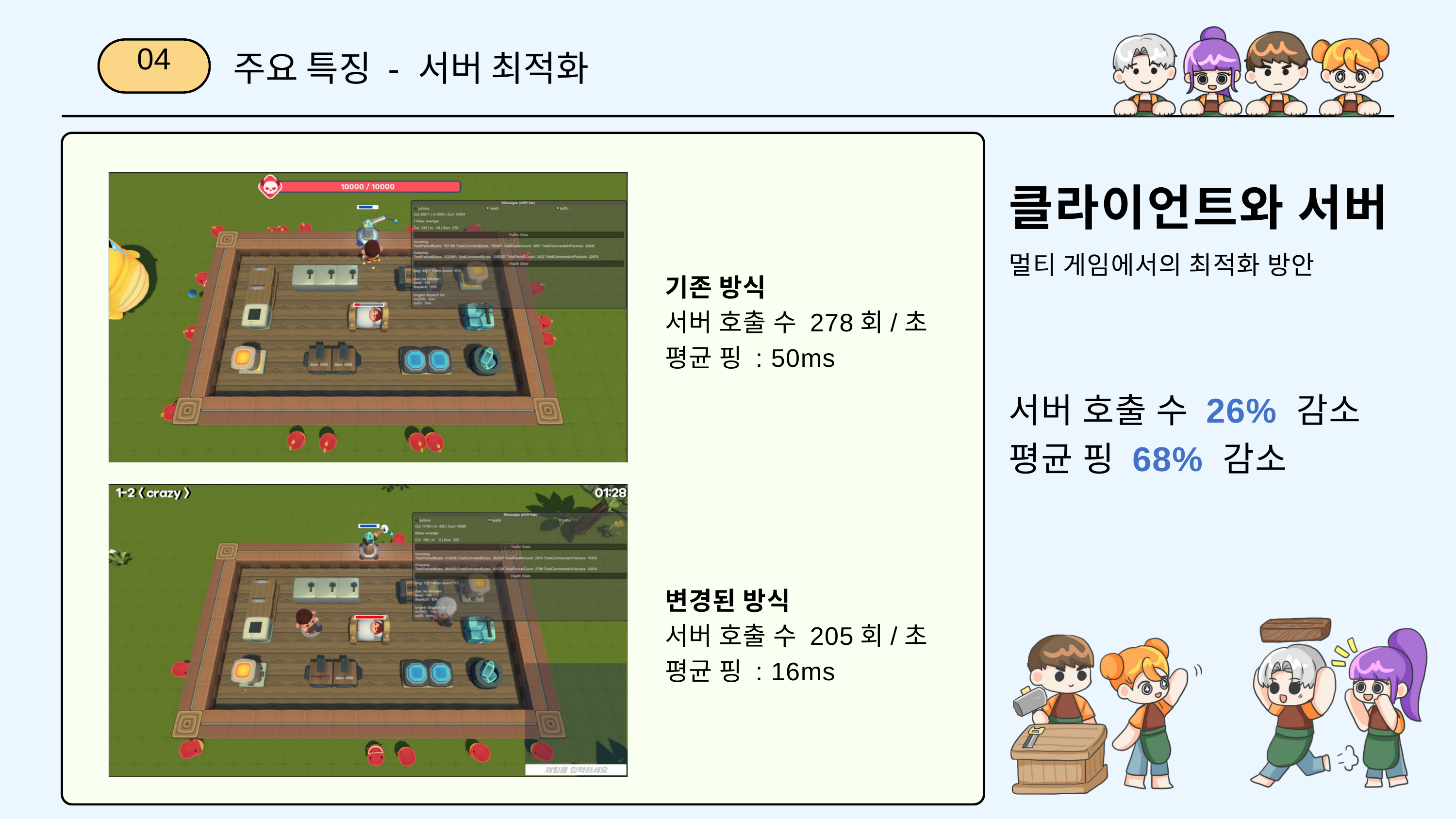

주요 특징 - 서버 최적화

04

클라이언트와 서버

멀티 게임에서의 최적화 방안
기존 방식
서버 호출 수 278회/초
평균 핑 : 50ms
서버 호출 수 26% 감소
평균 핑 68% 감소

변경된 방식
서버 호출 수 205회/초
평균 핑 : 16ms